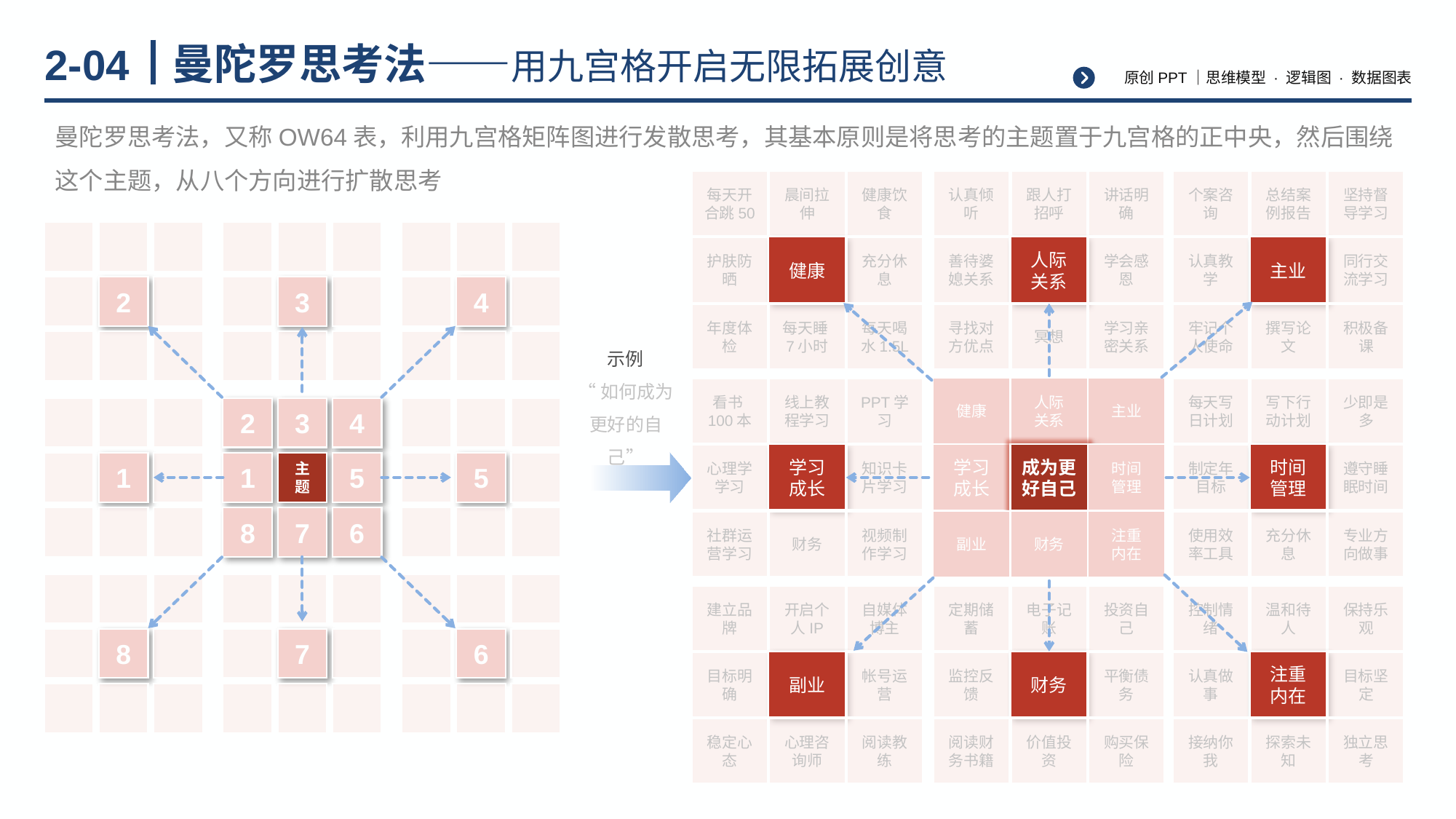

# 曼陀罗思考法——用九宫格开启无限拓展创意
2-04
曼陀罗思考法，又称OW64表，利用九宫格矩阵图进行发散思考，其基本原则是将思考的主题置于九宫格的正中央，然后围绕这个主题，从八个方向进行扩散思考
每天开合跳50
晨间拉伸
健康饮食
认真倾听
跟人打招呼
讲话明确
个案咨询
总结案例报告
坚持督导学习
护肤防晒
健康
充分休息
善待婆媳关系
人际
关系
学会感恩
认真教学
主业
同行交流学习
年度体检
每天睡7小时
每天喝水1.5L
寻找对方优点
冥想
学习亲密关系
牢记个人使命
撰写论文
积极备课
看书100本
线上教程学习
PPT学习
健康
人际
关系
主业
每天写日计划
写下行动计划
少即是多
心理学学习
学习
成长
知识卡片学习
学习
成长
成为更好自己
时间
管理
制定年目标
时间
管理
遵守睡眠时间
社群运营学习
财务
视频制作学习
副业
财务
注重
内在
使用效率工具
充分休息
专业方向做事
建立品牌
开启个人IP
自媒体博主
定期储蓄
电子记账
投资自己
控制情绪
温和待人
保持乐观
目标明确
副业
帐号运营
监控反馈
财务
平衡债务
认真做事
注重
内在
目标坚定
稳定心态
心理咨询师
阅读教练
阅读财务书籍
价值投资
购买保险
接纳你我
探索未知
独立思考

2

3

4

2
3
4

1

1
主题
5

5

8
7
6

8

7

6

示例
“如何成为
更好的自己”